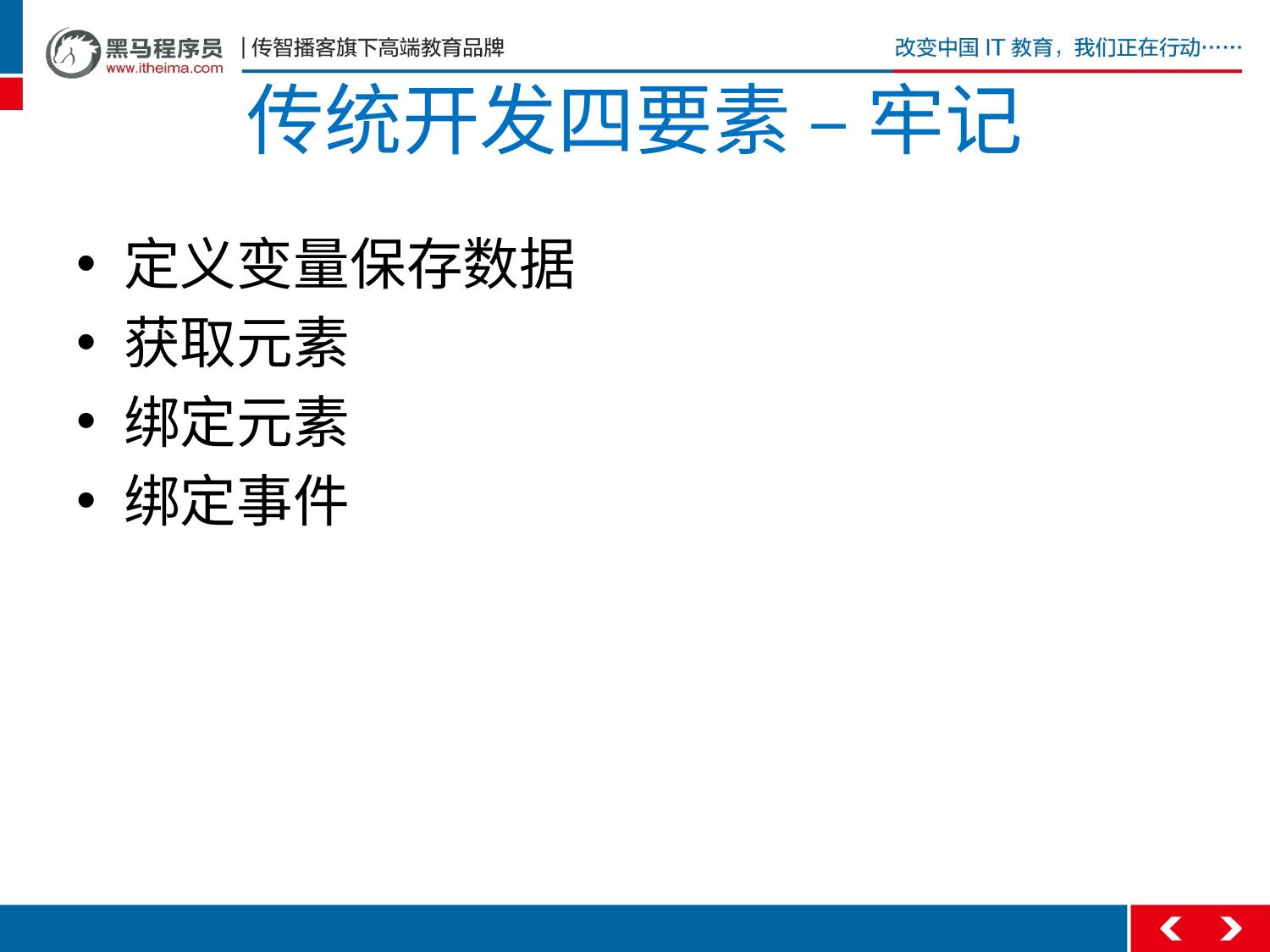

# 传统开发四要素 – 牢记
定义变量保存数据
获取元素
绑定元素
绑定事件